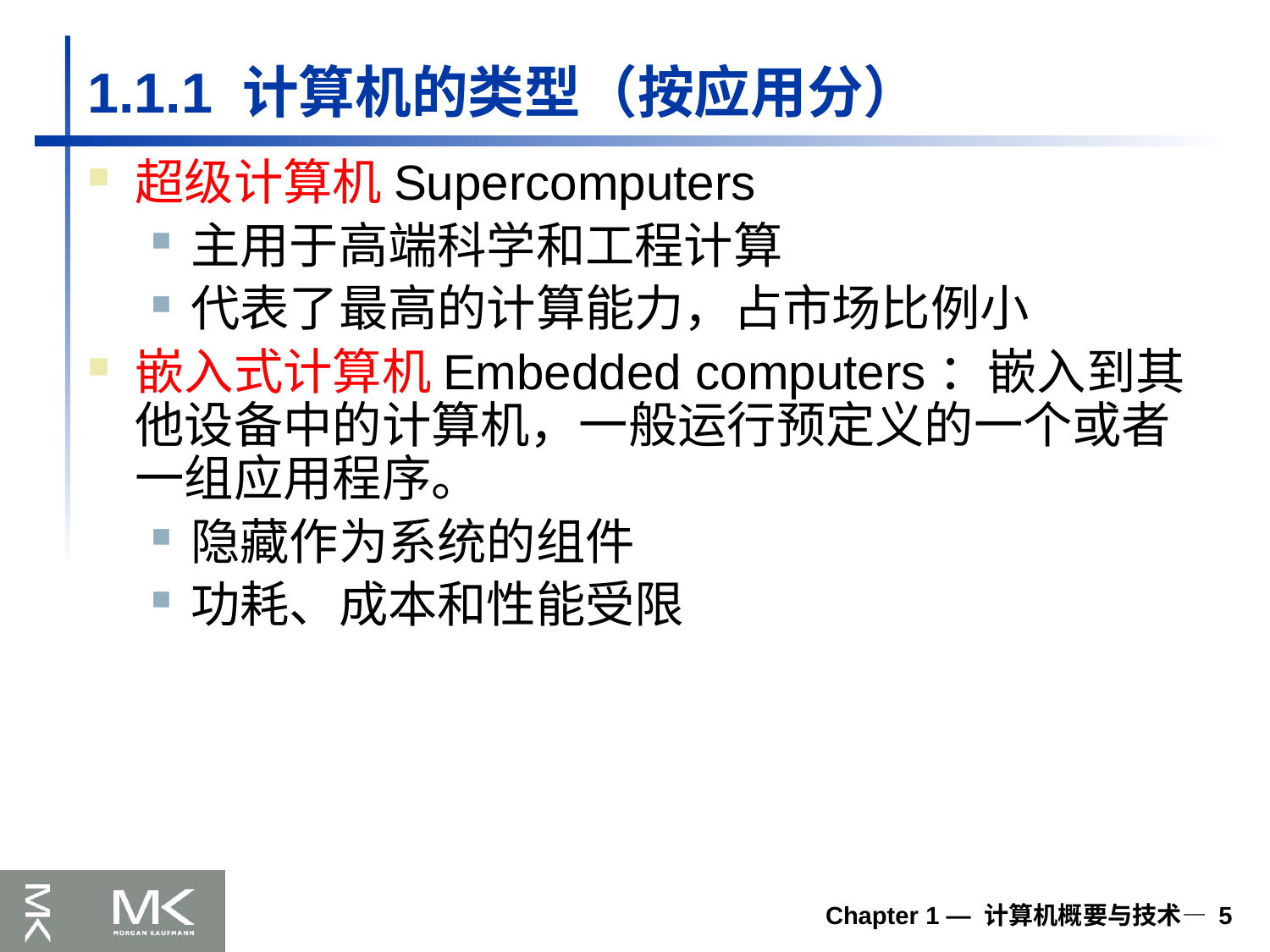

# 1.1.1 计算机的类型（按应用分）
超级计算机Supercomputers
主用于高端科学和工程计算
代表了最高的计算能力，占市场比例小
嵌入式计算机Embedded computers：嵌入到其他设备中的计算机，一般运行预定义的一个或者一组应用程序。
隐藏作为系统的组件
功耗、成本和性能受限
Chapter 1 — 计算机概要与技术— 5